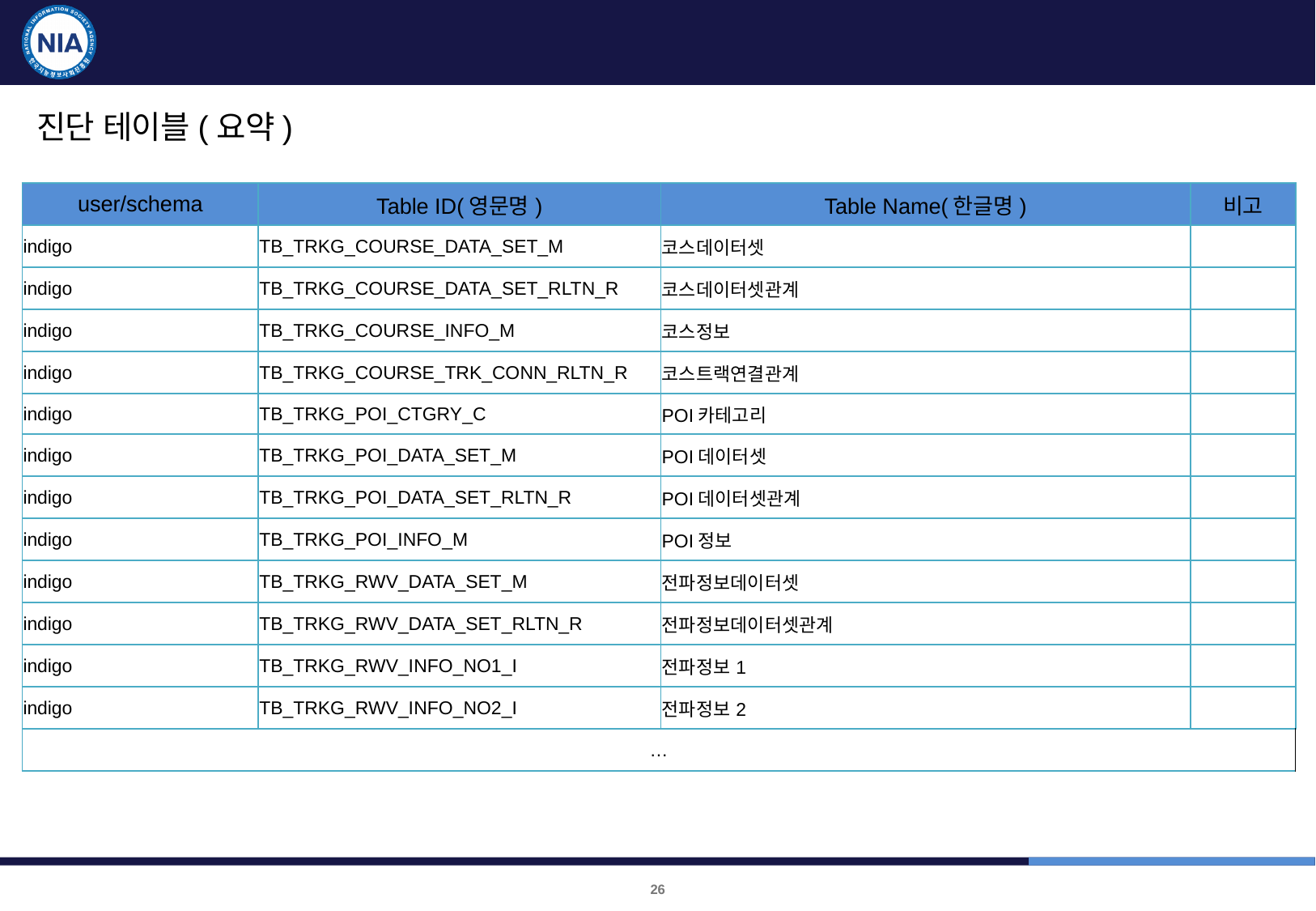

품질진단 대상 및 항목 : 산림플랫폼
진단 테이블(요약)
| user/schema | Table ID(영문명) | Table Name(한글명) | 비고 |
| --- | --- | --- | --- |
| indigo | TB\_TRKG\_COURSE\_DATA\_SET\_M | 코스데이터셋 |  |
| indigo | TB\_TRKG\_COURSE\_DATA\_SET\_RLTN\_R | 코스데이터셋관계 |  |
| indigo | TB\_TRKG\_COURSE\_INFO\_M | 코스정보 |  |
| indigo | TB\_TRKG\_COURSE\_TRK\_CONN\_RLTN\_R | 코스트랙연결관계 |  |
| indigo | TB\_TRKG\_POI\_CTGRY\_C | POI카테고리 |  |
| indigo | TB\_TRKG\_POI\_DATA\_SET\_M | POI데이터셋 |  |
| indigo | TB\_TRKG\_POI\_DATA\_SET\_RLTN\_R | POI데이터셋관계 |  |
| indigo | TB\_TRKG\_POI\_INFO\_M | POI정보 |  |
| indigo | TB\_TRKG\_RWV\_DATA\_SET\_M | 전파정보데이터셋 |  |
| indigo | TB\_TRKG\_RWV\_DATA\_SET\_RLTN\_R | 전파정보데이터셋관계 |  |
| indigo | TB\_TRKG\_RWV\_INFO\_NO1\_I | 전파정보1 |  |
| indigo | TB\_TRKG\_RWV\_INFO\_NO2\_I | 전파정보2 |  |
| … |  |  |  |